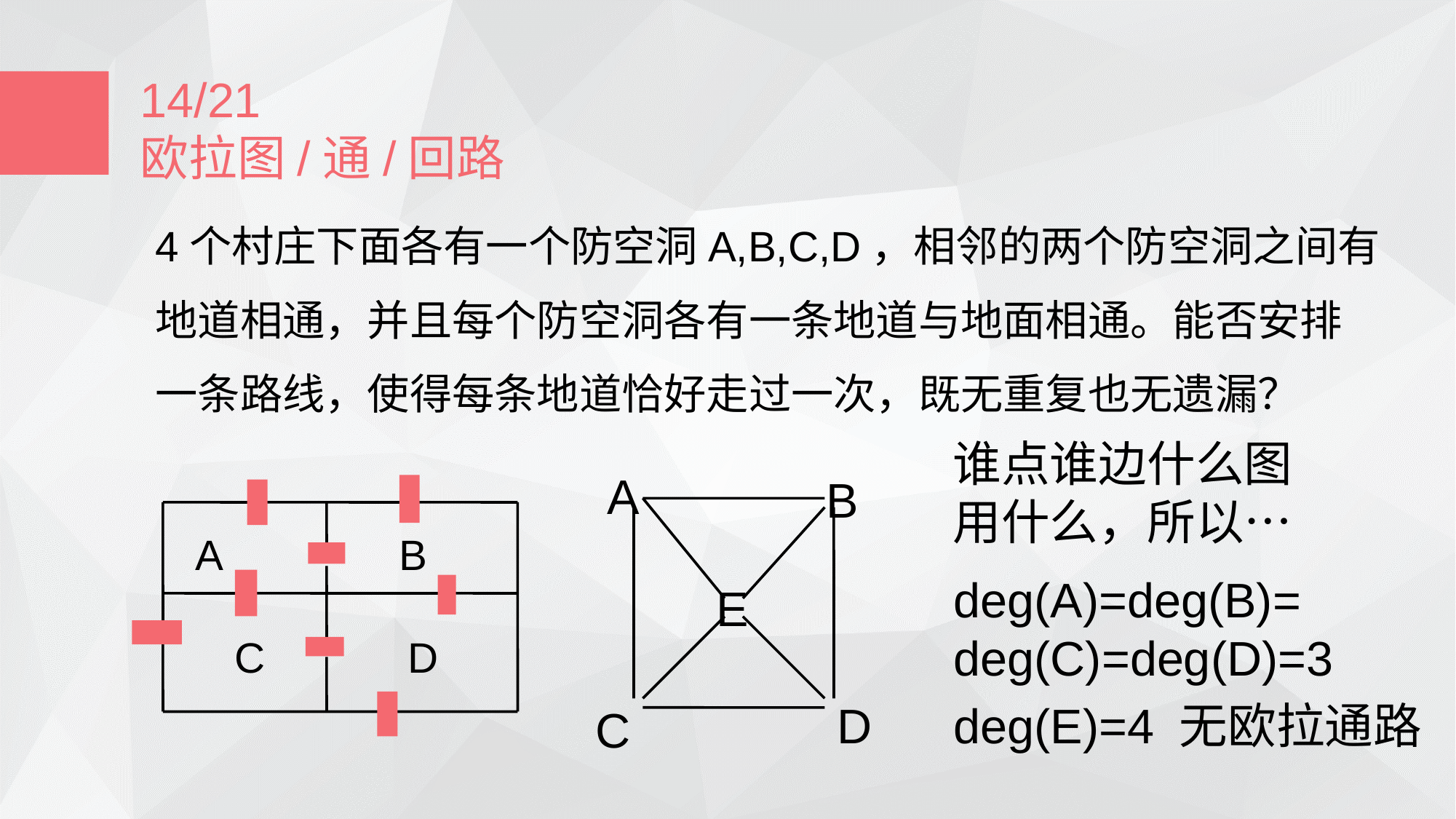

14/21
欧拉图/通/回路

4个村庄下面各有一个防空洞A,B,C,D，相邻的两个防空洞之间有地道相通，并且每个防空洞各有一条地道与地面相通。能否安排一条路线，使得每条地道恰好走过一次，既无重复也无遗漏？
谁点谁边什么图
用什么，所以…
A
B

A
B

deg(A)=deg(B)=
deg(C)=deg(D)=3

E

C
D

deg(E)=4 无欧拉通路
D

C